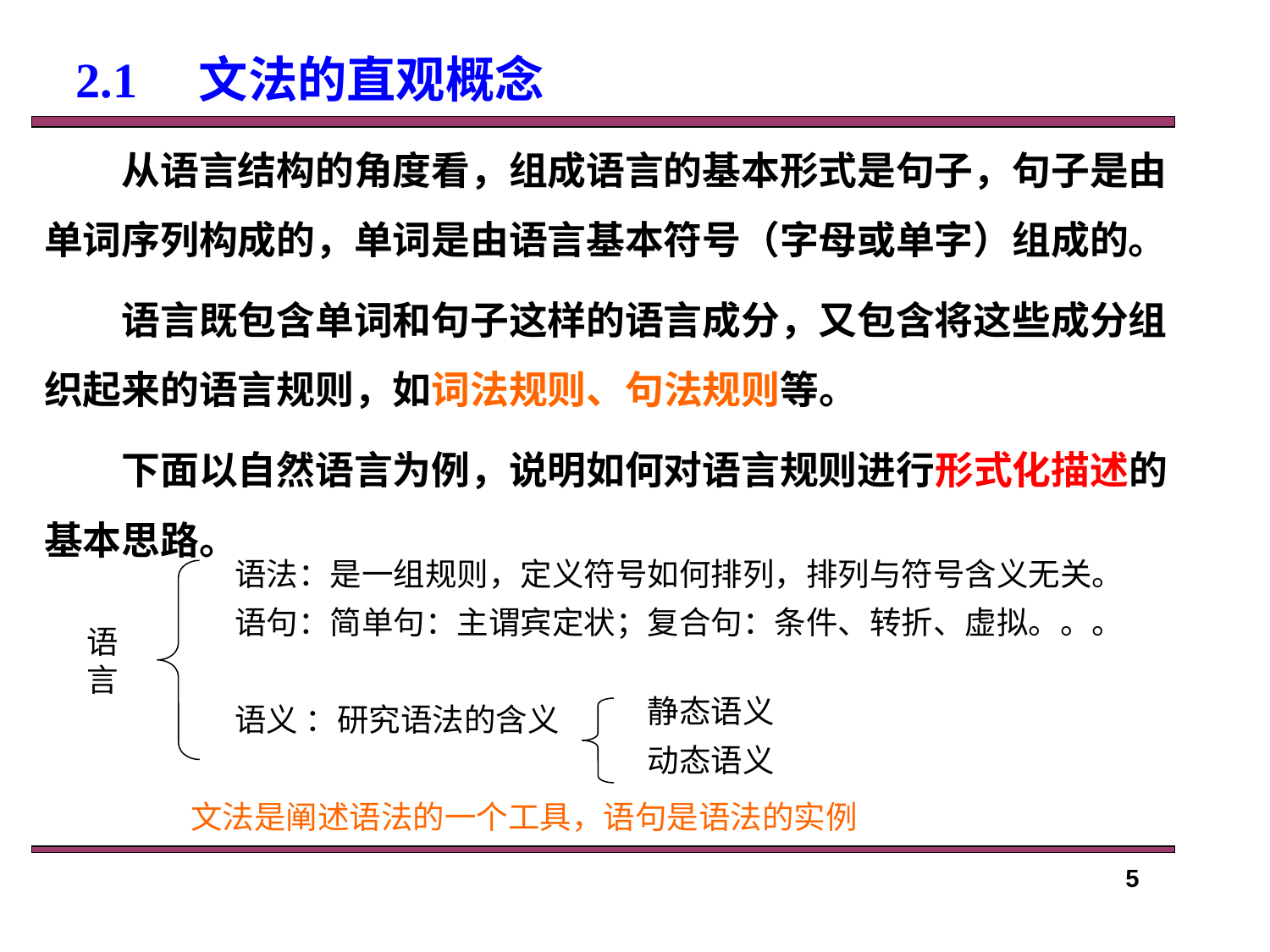

2.1　文法的直观概念
　　从语言结构的角度看，组成语言的基本形式是句子，句子是由单词序列构成的，单词是由语言基本符号（字母或单字）组成的。
　　语言既包含单词和句子这样的语言成分，又包含将这些成分组织起来的语言规则，如词法规则、句法规则等。
　　下面以自然语言为例，说明如何对语言规则进行形式化描述的基本思路。
语法：是一组规则，定义符号如何排列，排列与符号含义无关。
语句：简单句：主谓宾定状；复合句：条件、转折、虚拟。。。

语义 ：研究语法的含义

语言
静态语义
动态语义

文法是阐述语法的一个工具，语句是语法的实例
5